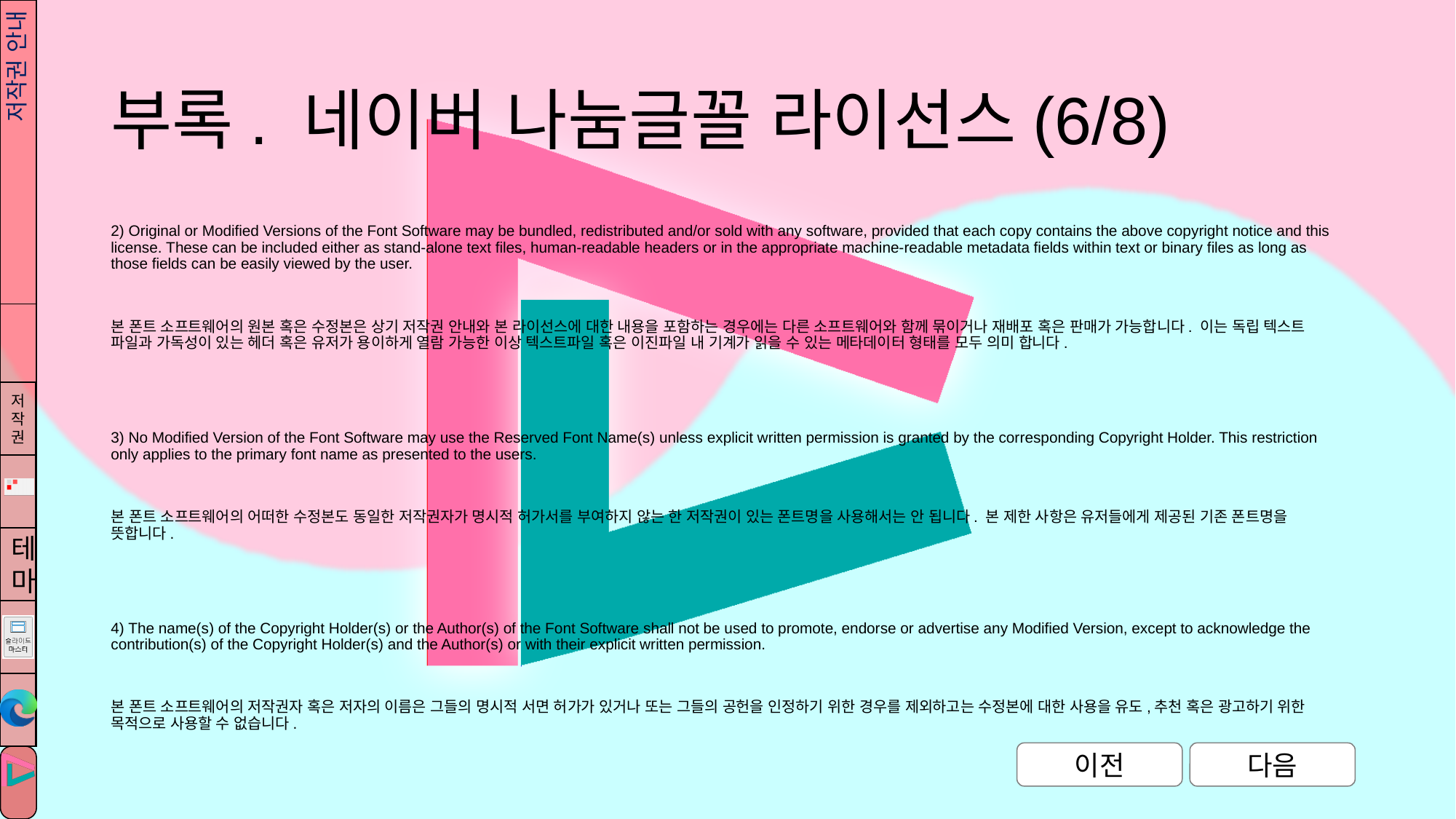

# 부록. 네이버 나눔글꼴 라이선스(6/8)
저작권 안내

2) Original or Modified Versions of the Font Software may be bundled, redistributed and/or sold with any software, provided that each copy contains the above copyright notice and this license. These can be included either as stand-alone text files, human-readable headers or in the appropriate machine-readable metadata fields within text or binary files as long as those fields can be easily viewed by the user.

본 폰트 소프트웨어의 원본 혹은 수정본은 상기 저작권 안내와 본 라이선스에 대한 내용을 포함하는 경우에는 다른 소프트웨어와 함께 묶이거나 재배포 혹은 판매가 가능합니다. 이는 독립 텍스트 파일과 가독성이 있는 헤더 혹은 유저가 용이하게 열람 가능한 이상 텍스트파일 혹은 이진파일 내 기계가 읽을 수 있는 메타데이터 형태를 모두 의미 합니다.

3) No Modified Version of the Font Software may use the Reserved Font Name(s) unless explicit written permission is granted by the corresponding Copyright Holder. This restriction only applies to the primary font name as presented to the users.

본 폰트 소프트웨어의 어떠한 수정본도 동일한 저작권자가 명시적 허가서를 부여하지 않는 한 저작권이 있는 폰트명을 사용해서는 안 됩니다. 본 제한 사항은 유저들에게 제공된 기존 폰트명을 뜻합니다.

4) The name(s) of the Copyright Holder(s) or the Author(s) of the Font Software shall not be used to promote, endorse or advertise any Modified Version, except to acknowledge the contribution(s) of the Copyright Holder(s) and the Author(s) or with their explicit written permission.

본 폰트 소프트웨어의 저작권자 혹은 저자의 이름은 그들의 명시적 서면 허가가 있거나 또는 그들의 공헌을 인정하기 위한 경우를 제외하고는 수정본에 대한 사용을 유도,추천 혹은 광고하기 위한 목적으로 사용할 수 없습니다.